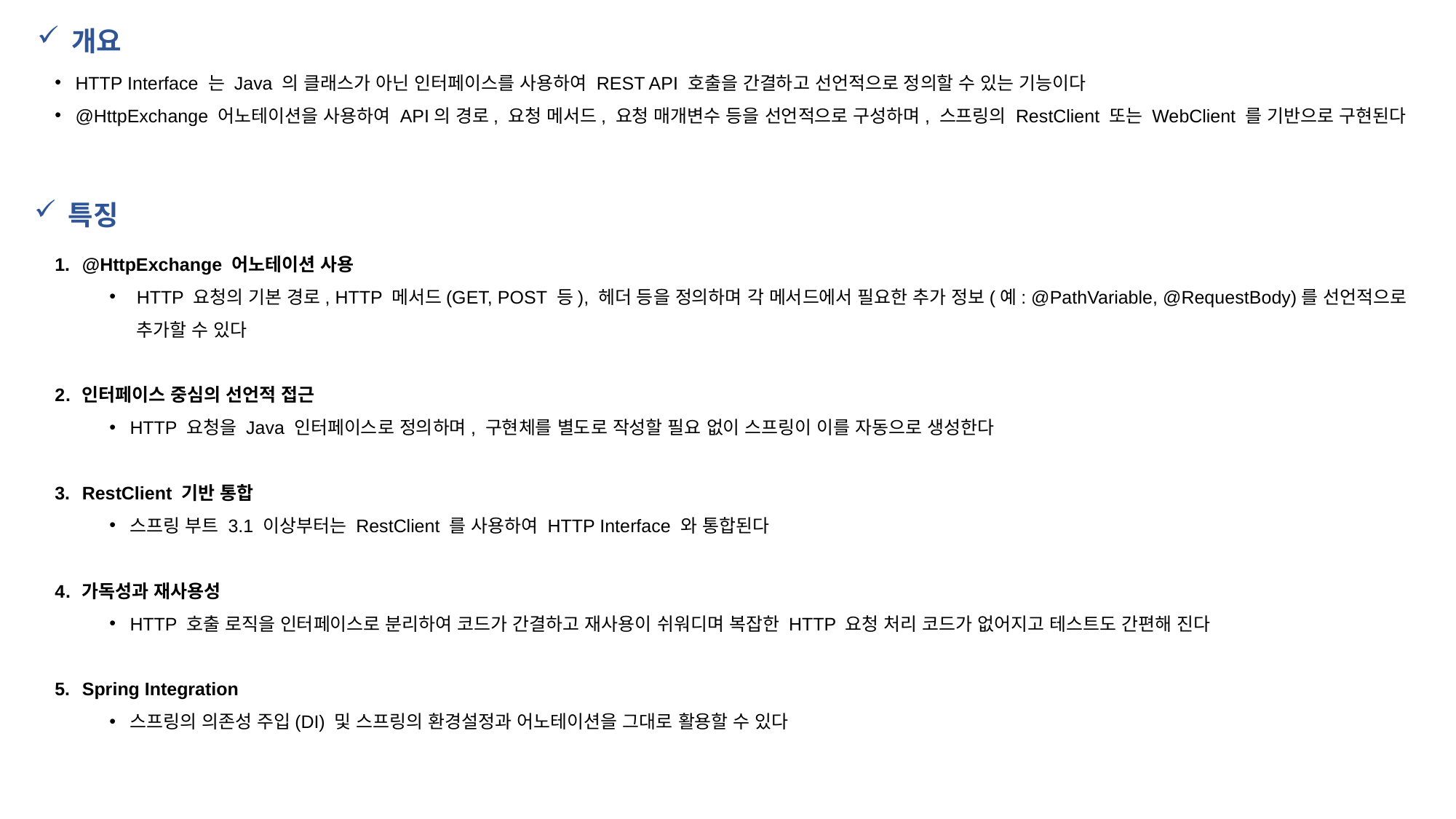

개요
HTTP Interface 는 Java 의 클래스가 아닌 인터페이스를 사용하여 REST API 호출을 간결하고 선언적으로 정의할 수 있는 기능이다
@HttpExchange 어노테이션을 사용하여 API의 경로, 요청 메서드, 요청 매개변수 등을 선언적으로 구성하며, 스프링의 RestClient 또는 WebClient 를 기반으로 구현된다
특징
@HttpExchange 어노테이션 사용
HTTP 요청의 기본 경로, HTTP 메서드(GET, POST 등), 헤더 등을 정의하며 각 메서드에서 필요한 추가 정보(예: @PathVariable, @RequestBody)를 선언적으로 추가할 수 있다

인터페이스 중심의 선언적 접근
HTTP 요청을 Java 인터페이스로 정의하며, 구현체를 별도로 작성할 필요 없이 스프링이 이를 자동으로 생성한다

RestClient 기반 통합
스프링 부트 3.1 이상부터는 RestClient 를 사용하여 HTTP Interface 와 통합된다

가독성과 재사용성
HTTP 호출 로직을 인터페이스로 분리하여 코드가 간결하고 재사용이 쉬워디며 복잡한 HTTP 요청 처리 코드가 없어지고 테스트도 간편해 진다

Spring Integration
스프링의 의존성 주입(DI) 및 스프링의 환경설정과 어노테이션을 그대로 활용할 수 있다